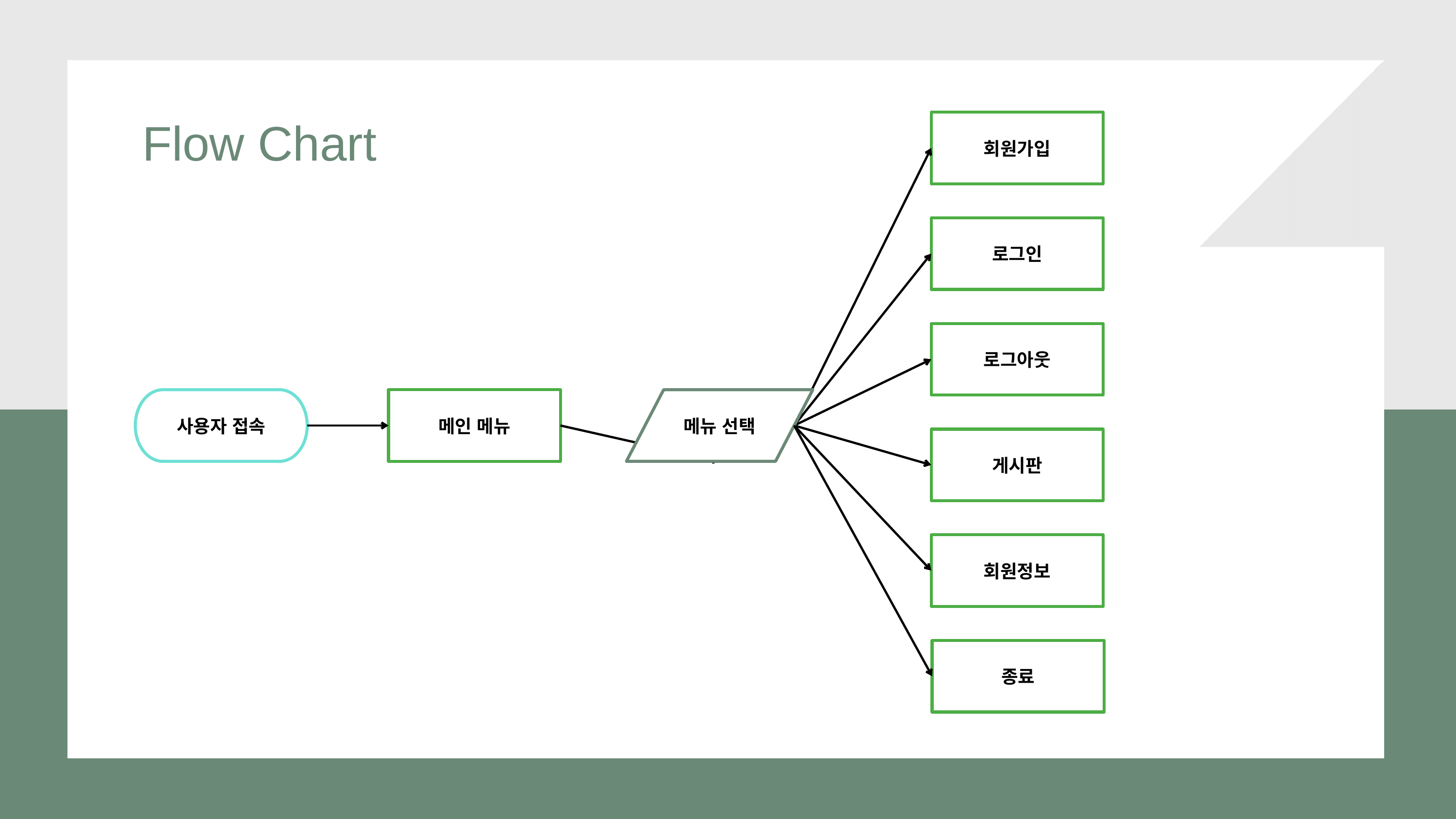

Flow Chart
회원가입
로그인
로그아웃
사용자 접속
메인 메뉴
메뉴 선택

게시판
회원정보
종료